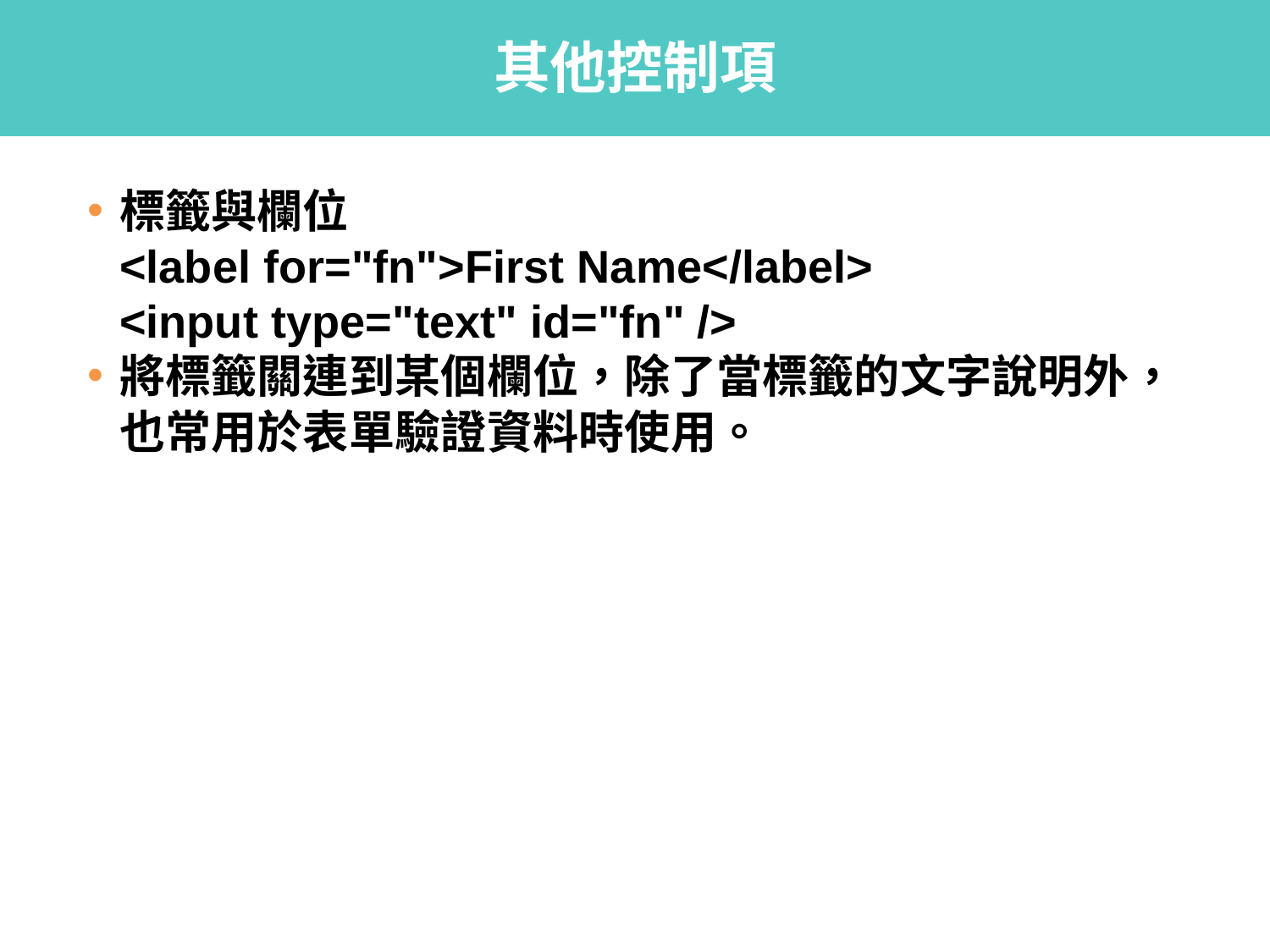

# 其他控制項
標籤與欄位
<label for="fn">First Name</label>
<input type="text" id="fn" />
將標籤關連到某個欄位，除了當標籤的文字說明外，也常用於表單驗證資料時使用。